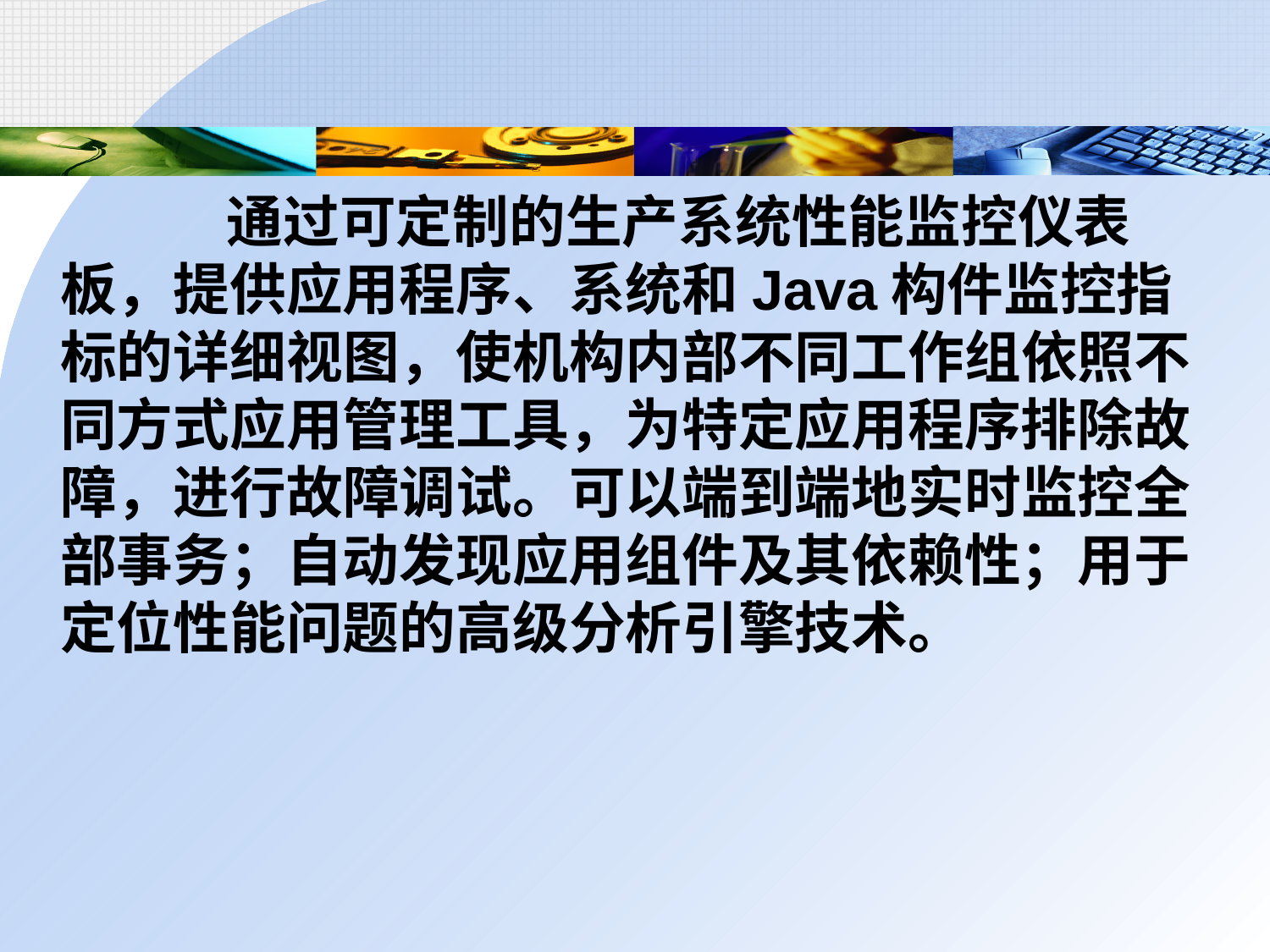

通过可定制的生产系统性能监控仪表板，提供应用程序、系统和Java构件监控指标的详细视图，使机构内部不同工作组依照不同方式应用管理工具，为特定应用程序排除故障，进行故障调试。可以端到端地实时监控全部事务；自动发现应用组件及其依赖性；用于定位性能问题的高级分析引擎技术。